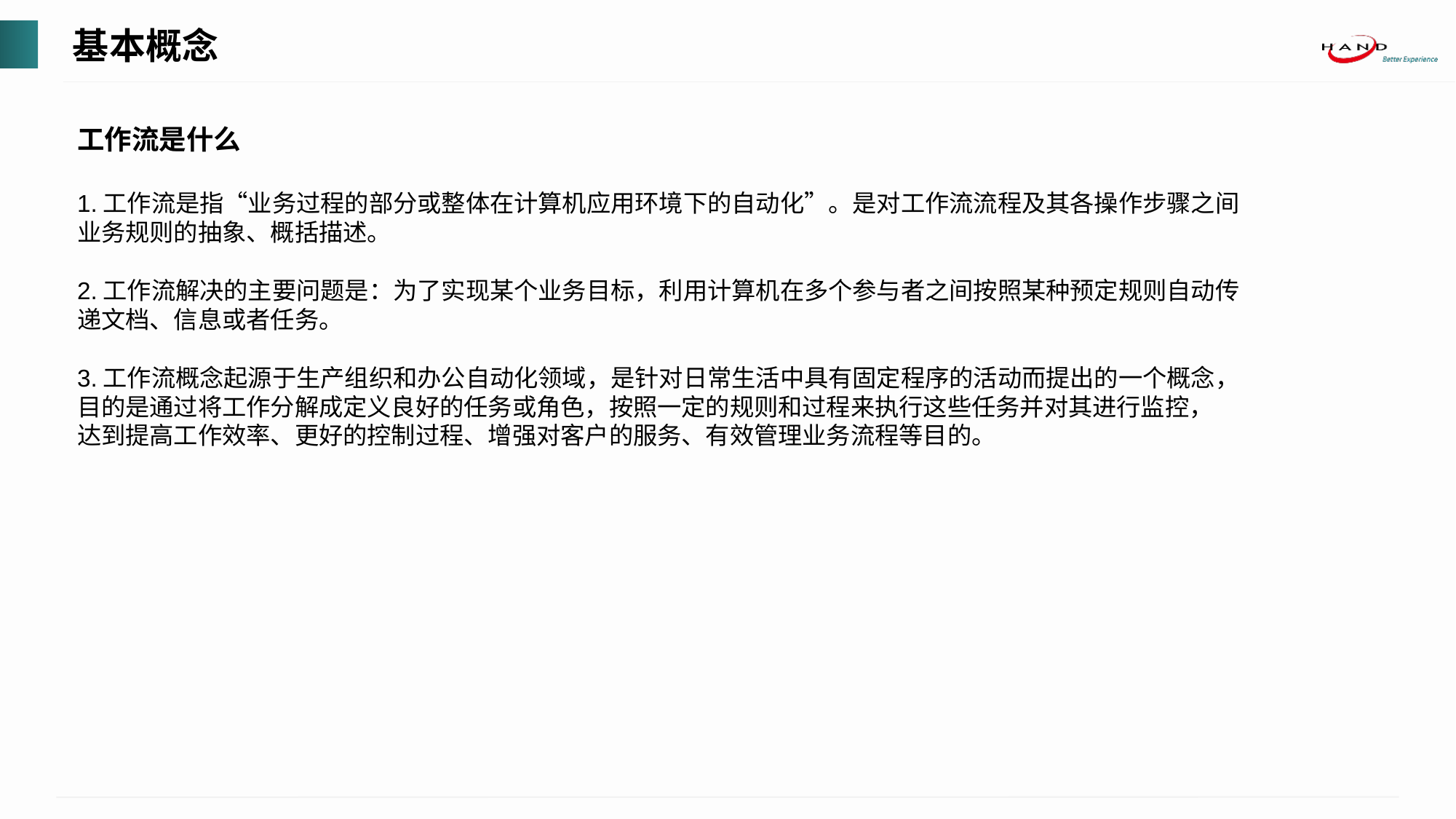

基本概念
工作流是什么

1.工作流是指“业务过程的部分或整体在计算机应用环境下的自动化”。是对工作流流程及其各操作步骤之间
业务规则的抽象、概括描述。

2.工作流解决的主要问题是：为了实现某个业务目标，利用计算机在多个参与者之间按照某种预定规则自动传
递文档、信息或者任务。

3.工作流概念起源于生产组织和办公自动化领域，是针对日常生活中具有固定程序的活动而提出的一个概念，
目的是通过将工作分解成定义良好的任务或角色，按照一定的规则和过程来执行这些任务并对其进行监控，
达到提高工作效率、更好的控制过程、增强对客户的服务、有效管理业务流程等目的。